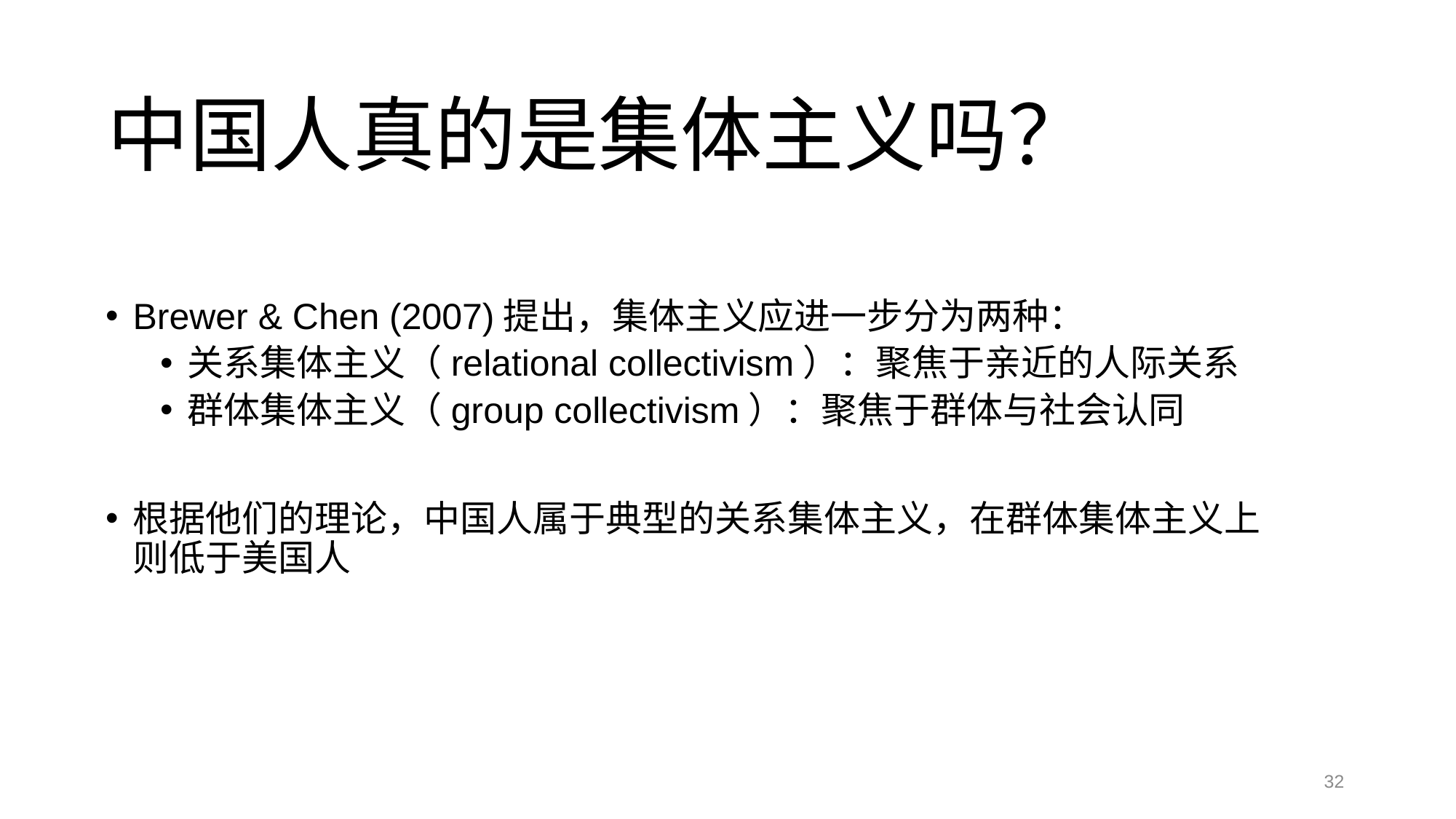

# 中国人真的是集体主义吗？
Brewer & Chen (2007)提出，集体主义应进一步分为两种：
关系集体主义（relational collectivism）：聚焦于亲近的人际关系
群体集体主义（group collectivism）：聚焦于群体与社会认同

根据他们的理论，中国人属于典型的关系集体主义，在群体集体主义上则低于美国人
32